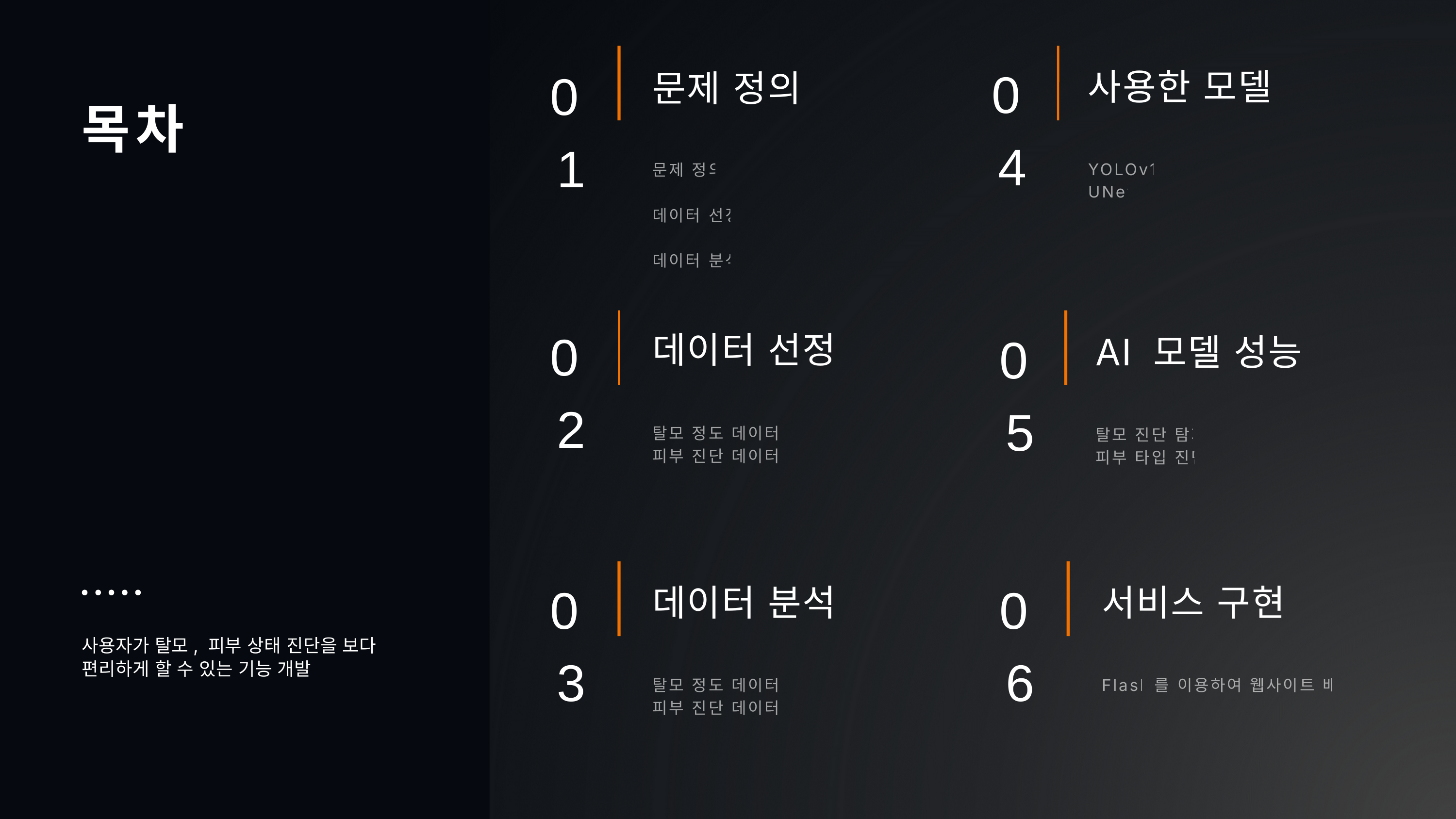

01
문제 정의

문제 정의

데이터 선정

데이터 분석
04
사용한 모델

목차

YOLOv11
UNet

05
AI 모델 성능
탈모 진단 탐지
피부 타입 진단
02
데이터 선정
탈모 정도 데이터셋
피부 진단 데이터셋

03
데이터 분석
탈모 정도 데이터셋
피부 진단 데이터셋

06
서비스 구현
Flask를 이용하여 웹사이트 배포

사용자가 탈모, 피부 상태 진단을 보다 편리하게 할 수 있는 기능 개발